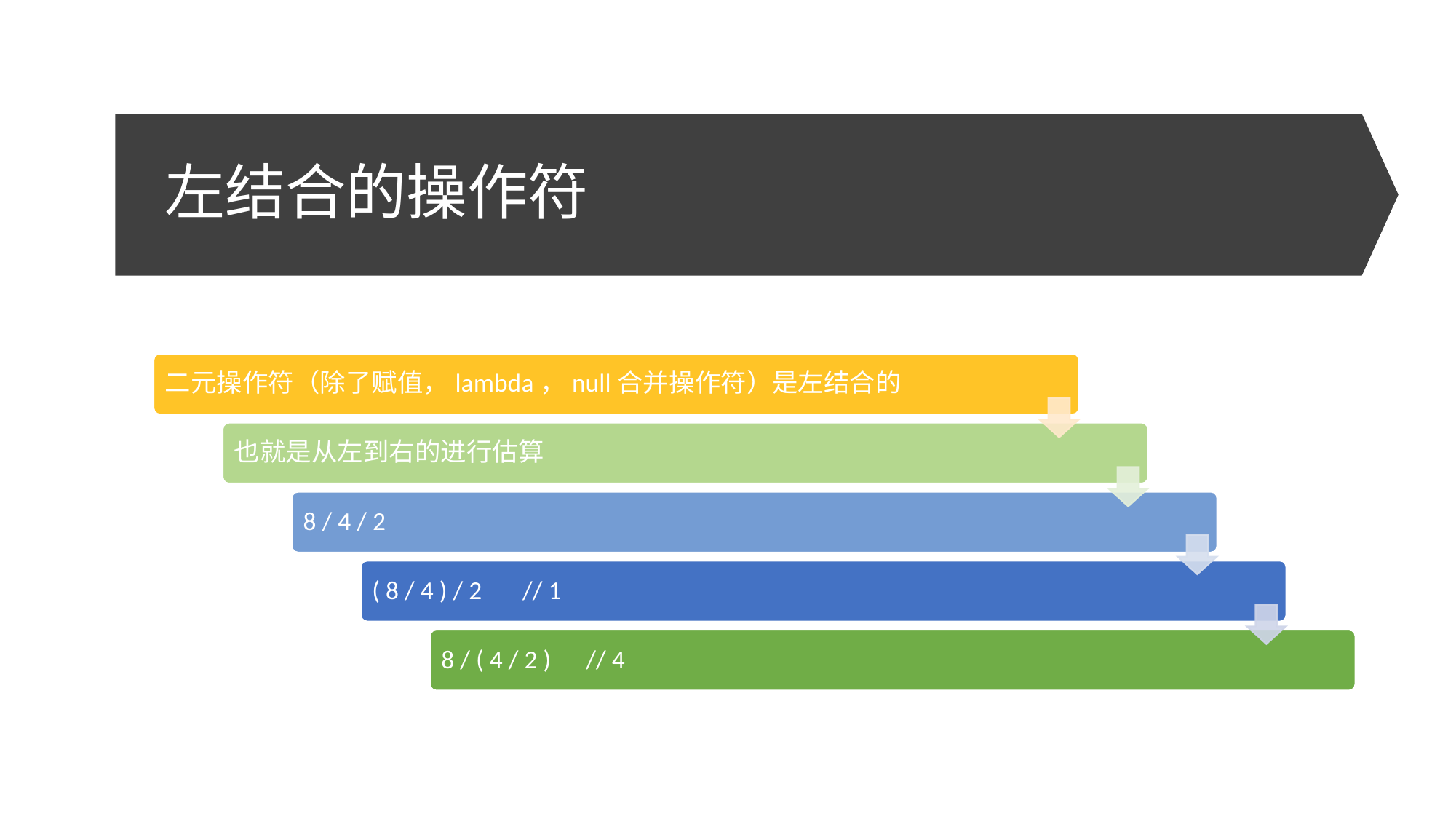

# 左结合的操作符
二元操作符（除了赋值，lambda，null合并操作符）是左结合的
也就是从左到右的进行估算
8 / 4 / 2
( 8 / 4 ) / 2       // 1
8 / ( 4 / 2 )      // 4